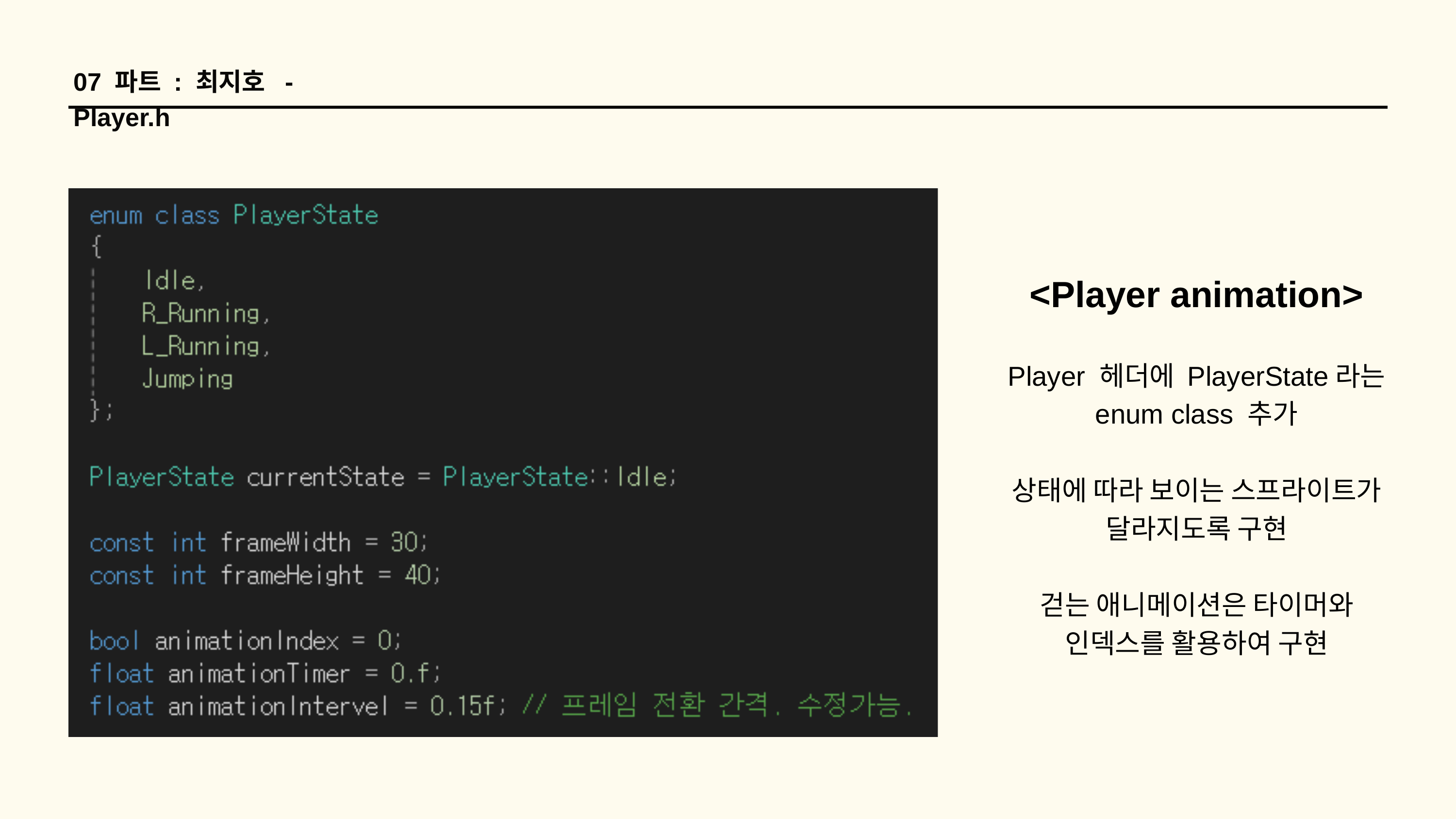

07 파트 : 최지호  - Player.h

<Player animation>

Player 헤더에 PlayerState라는
enum class 추가

상태에 따라 보이는 스프라이트가
달라지도록 구현

걷는 애니메이션은 타이머와
인덱스를 활용하여 구현